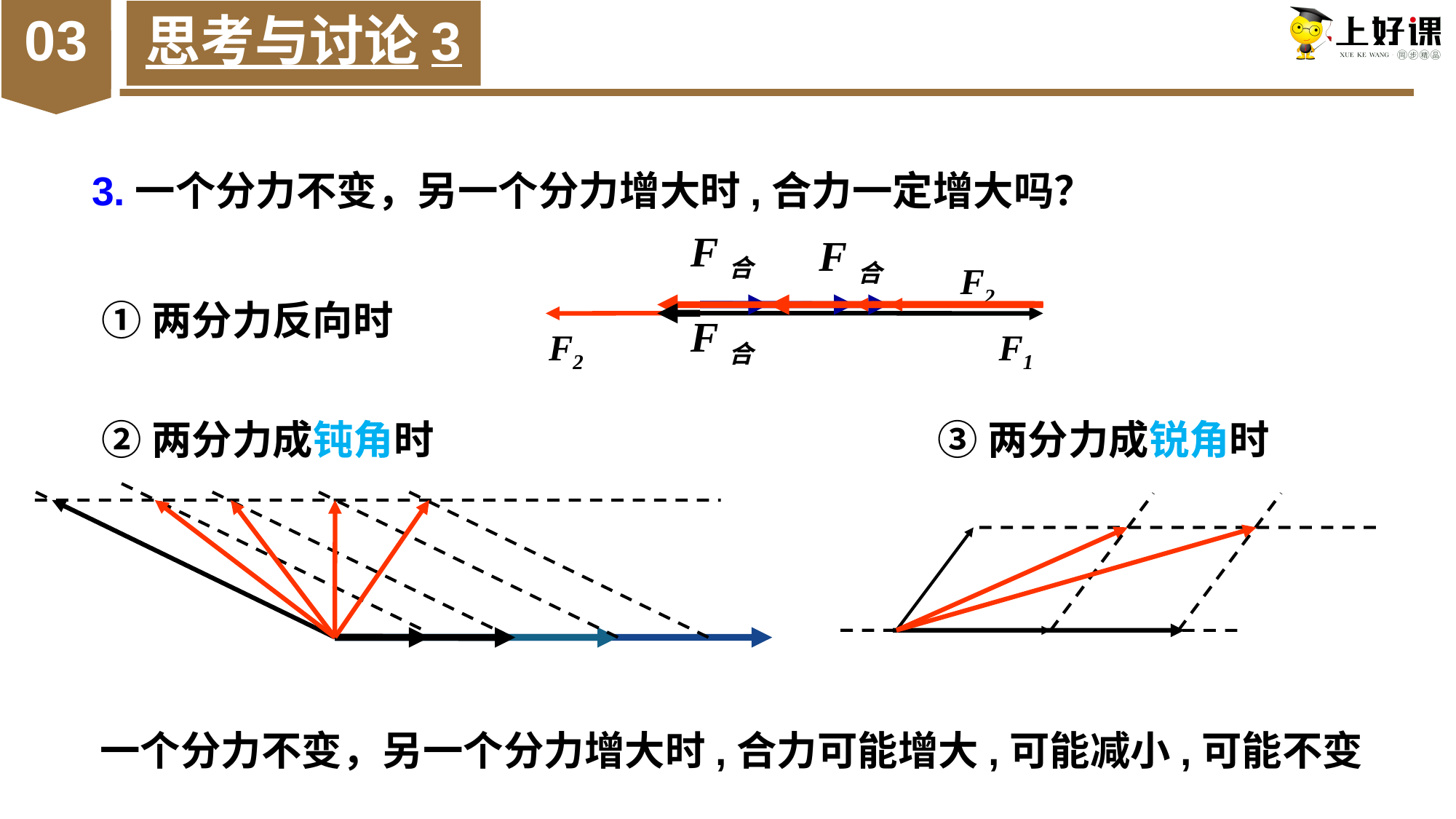

03

思考与讨论3

3.一个分力不变，另一个分力增大时,合力一定增大吗？
F合
F合
F2
①两分力反向时

F合

F2
F1
③两分力成锐角时
②两分力成钝角时

一个分力不变，另一个分力增大时,合力可能增大,可能减小,可能不变